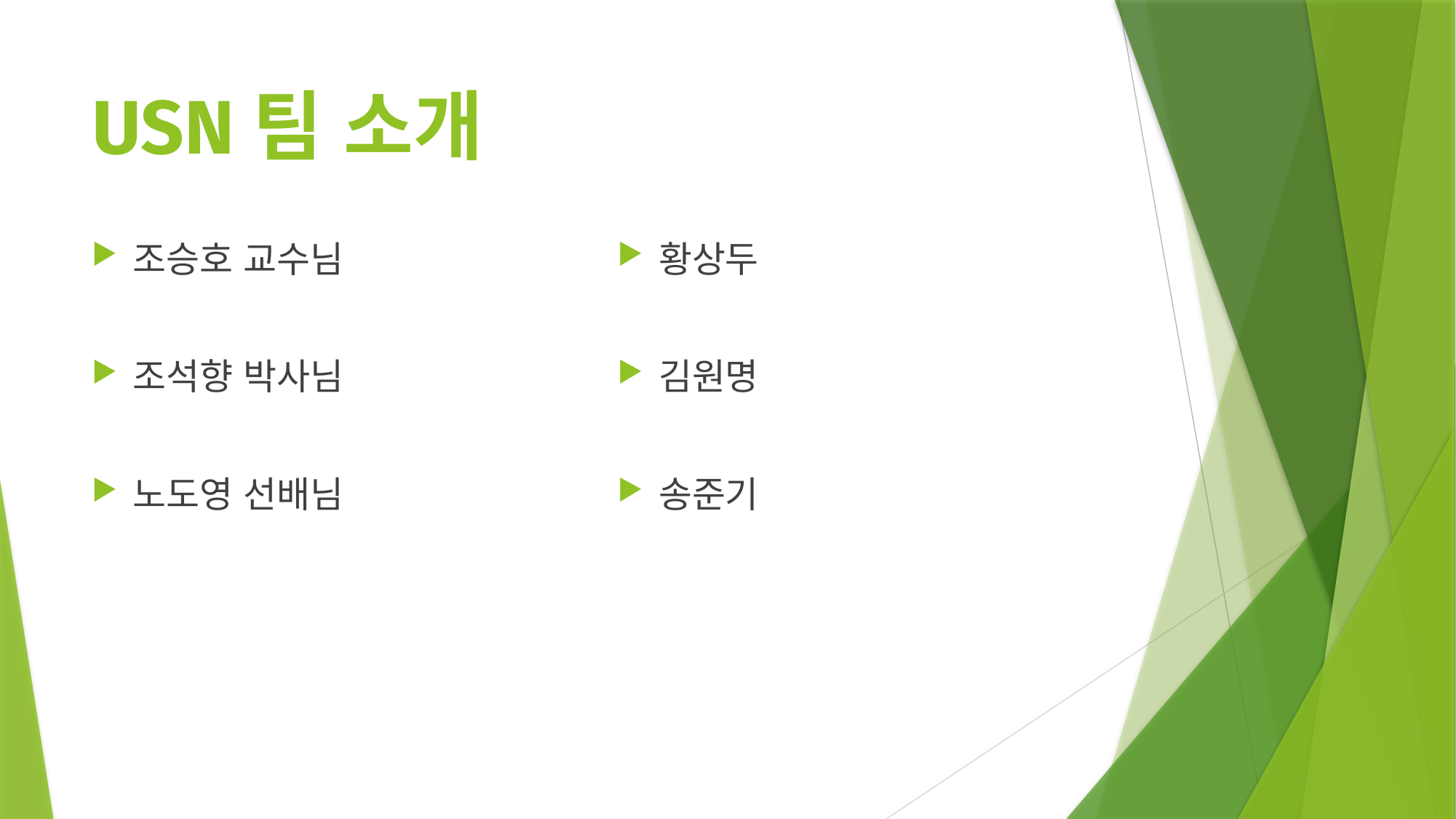

# USN팀 소개
조승호 교수님

조석향 박사님

노도영 선배님

황상두

김원명

송준기